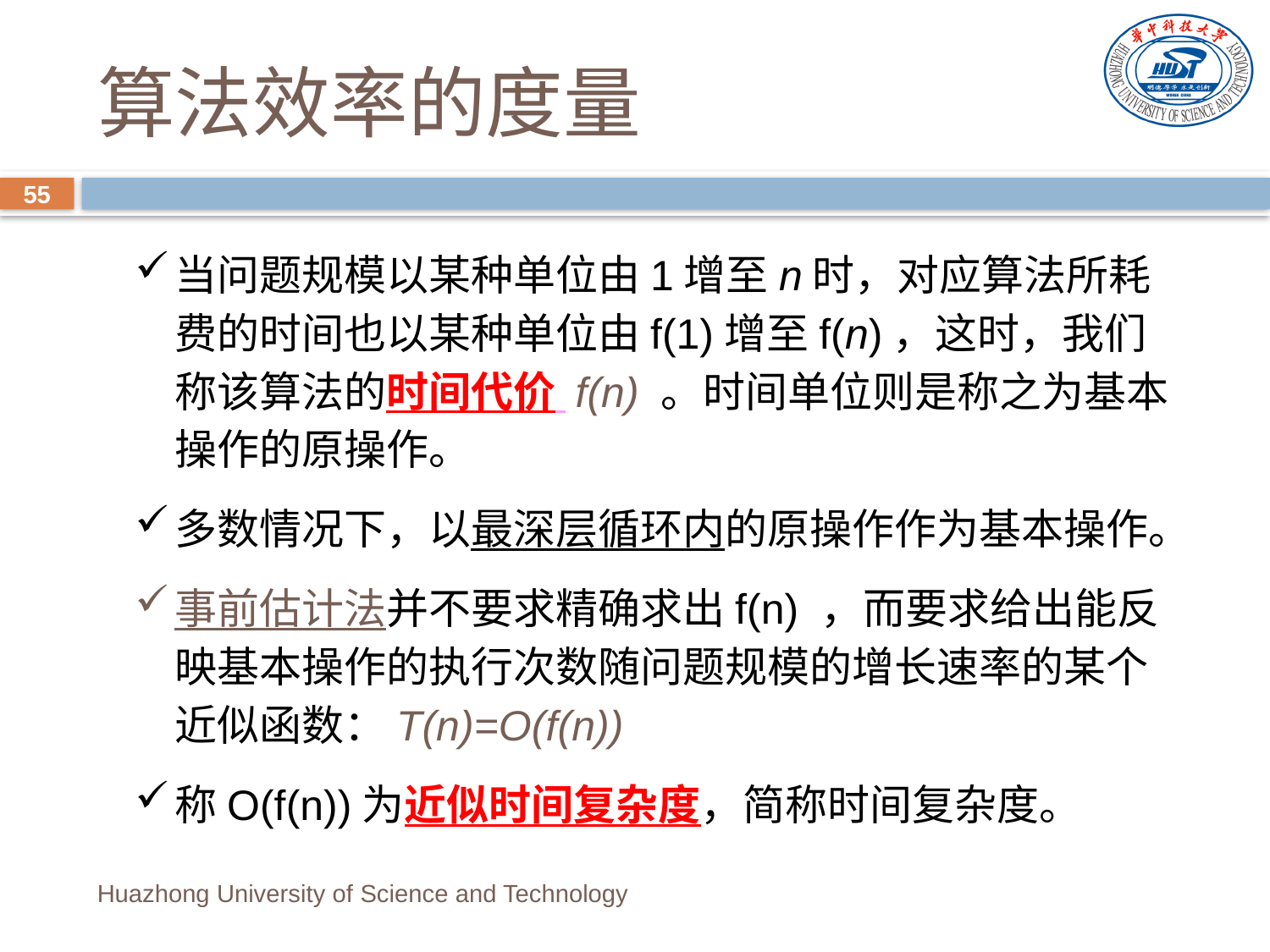

# 算法效率的度量
55
当问题规模以某种单位由1增至n时，对应算法所耗费的时间也以某种单位由f(1)增至f(n)，这时，我们称该算法的时间代价 f(n) 。时间单位则是称之为基本操作的原操作。
多数情况下，以最深层循环内的原操作作为基本操作。
事前估计法并不要求精确求出f(n) ，而要求给出能反映基本操作的执行次数随问题规模的增长速率的某个近似函数：T(n)=O(f(n))
称O(f(n))为近似时间复杂度，简称时间复杂度。
Huazhong University of Science and Technology